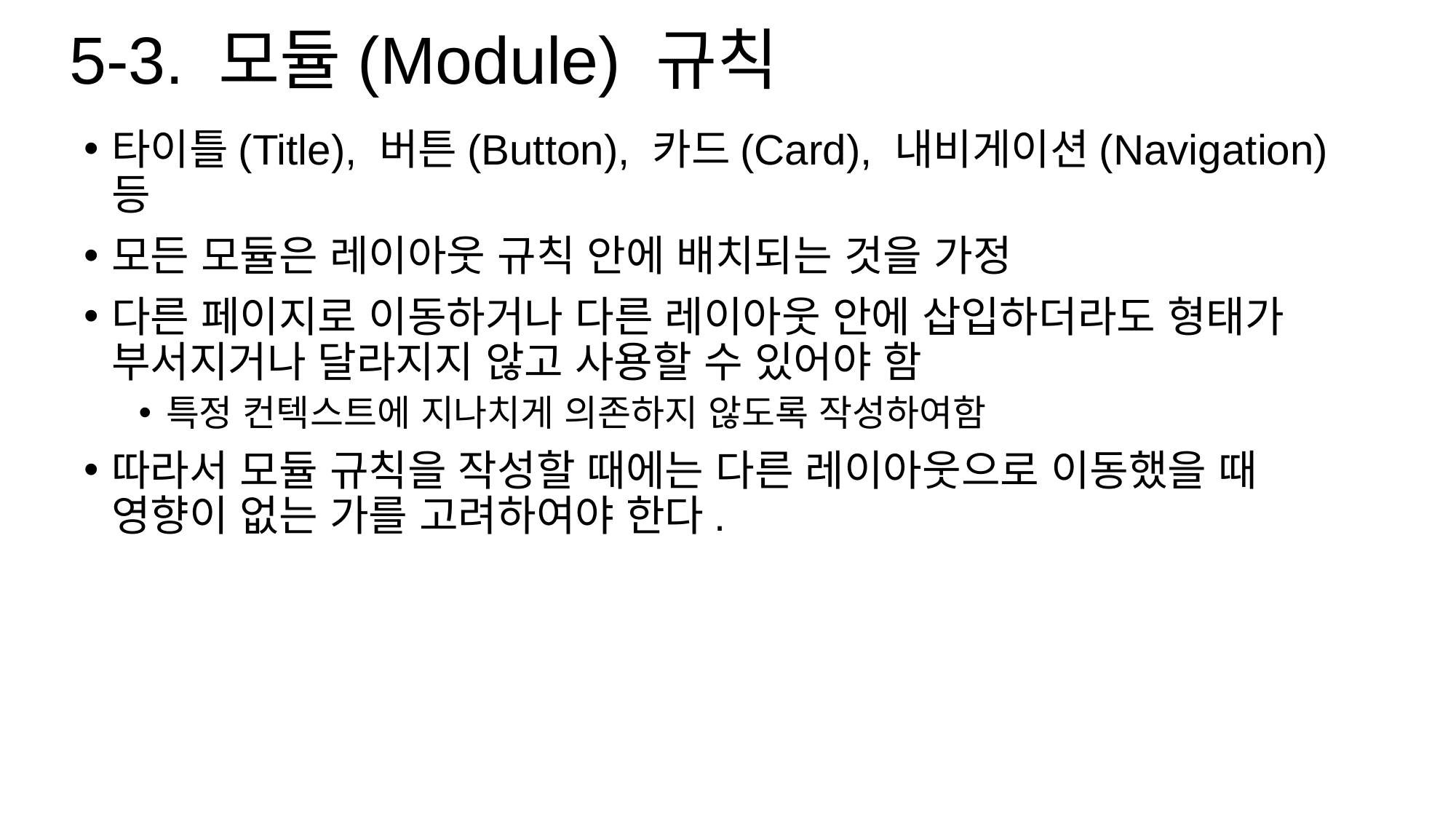

# 5-3. 모듈(Module) 규칙
타이틀(Title), 버튼(Button), 카드(Card), 내비게이션(Navigation) 등
모든 모듈은 레이아웃 규칙 안에 배치되는 것을 가정
다른 페이지로 이동하거나 다른 레이아웃 안에 삽입하더라도 형태가 부서지거나 달라지지 않고 사용할 수 있어야 함
특정 컨텍스트에 지나치게 의존하지 않도록 작성하여함
따라서 모듈 규칙을 작성할 때에는 다른 레이아웃으로 이동했을 때 영향이 없는 가를 고려하여야 한다.